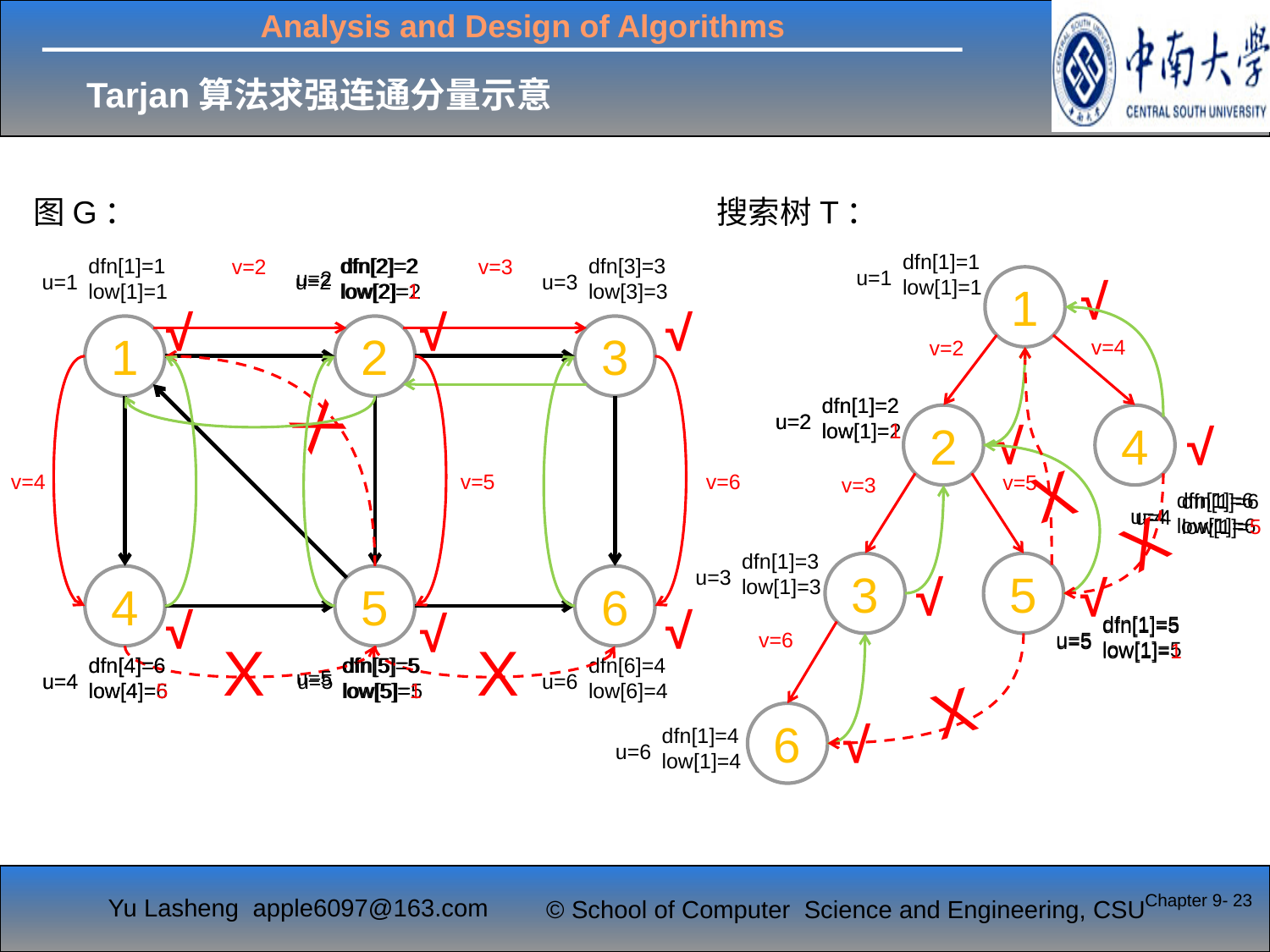

Tarjan算法求强连通分量示意
图G：
搜索树T：
dfn[1]=1
low[1]=1
u=1
dfn[1]=1
low[1]=1
u=1
dfn[2]=2
low[2]=2
u=2
dfn[2]=2
low[2]=1
u=2
dfn[3]=3
low[3]=3
u=3
v=2
v=3
√
1
√
√
√
1
2
3
v=4
v=2
X
dfn[1]=2
low[1]=1
u=2
dfn[1]=2
low[1]=2
u=2
2
4
√
√
X
v=4
v=5
v=6
v=5
v=3
dfn[1]=6
low[1]=6
u=4
dfn[1]=6
low[1]=5
u=4
X
dfn[1]=3
low[1]=3
u=3
3
5
√
√
4
5
6
√
√
√
dfn[1]=5
low[1]=5
u=5
dfn[1]=5
low[1]=1
u=5
v=6
X
X
dfn[4]=6
low[4]=6
u=4
dfn[4]=6
low[4]=5
u=4
dfn[5]=5
low[5]=1
u=5
dfn[5]=5
low[5]=5
u=5
dfn[6]=4
low[6]=4
u=6
X
6
√
dfn[1]=4
low[1]=4
u=6
Chapter 9- 23